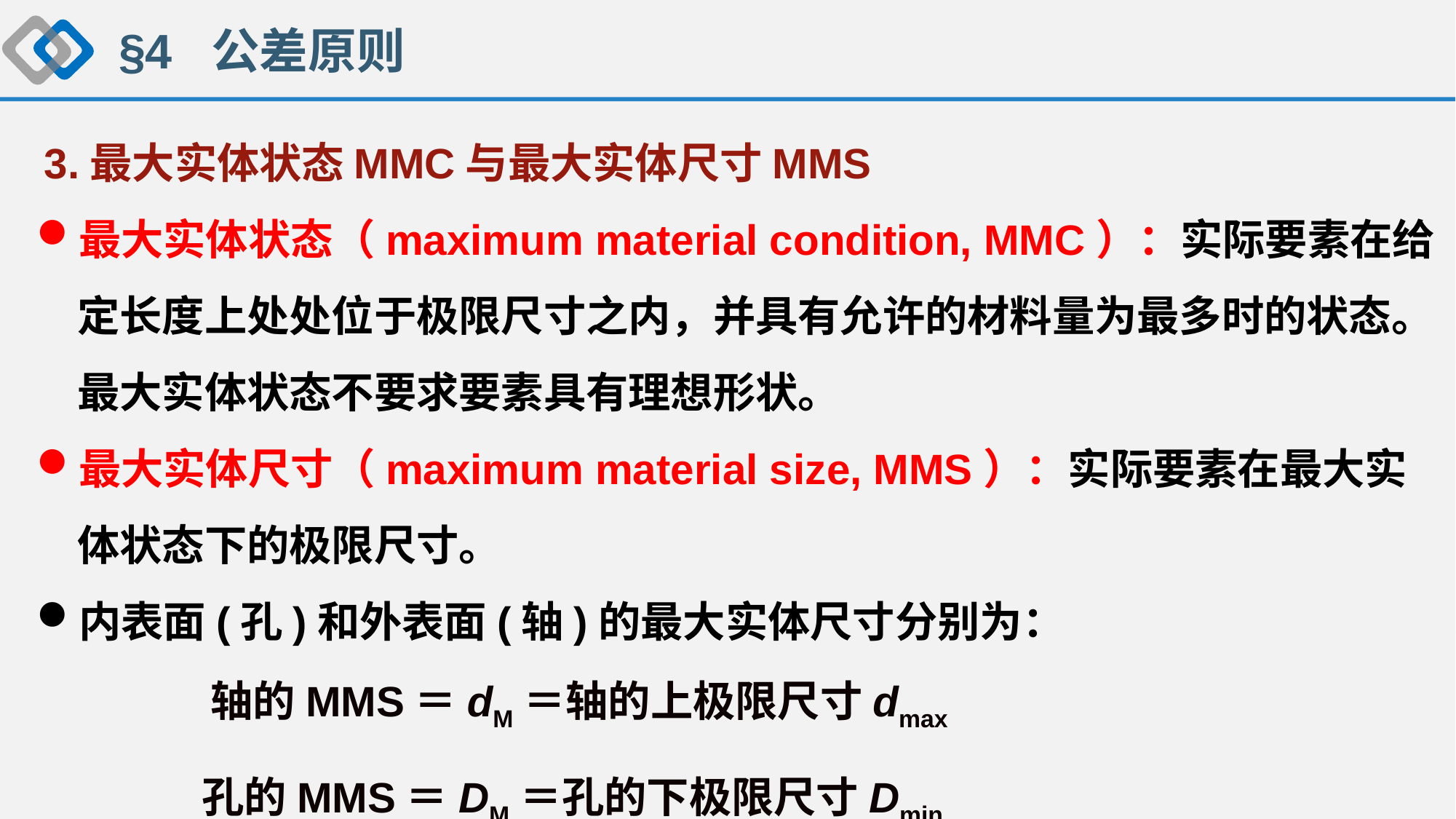

§4  公差原则

   3.最大实体状态MMC与最大实体尺寸MMS
最大实体状态（maximum material condition, MMC）：实际要素在给定长度上处处位于极限尺寸之内，并具有允许的材料量为最多时的状态。最大实体状态不要求要素具有理想形状。
最大实体尺寸（maximum material size, MMS）：实际要素在最大实体状态下的极限尺寸。
内表面(孔)和外表面(轴)的最大实体尺寸分别为：
                 轴的MMS＝dM＝轴的上极限尺寸dmax
                   孔的MMS＝DM＝孔的下极限尺寸Dmin